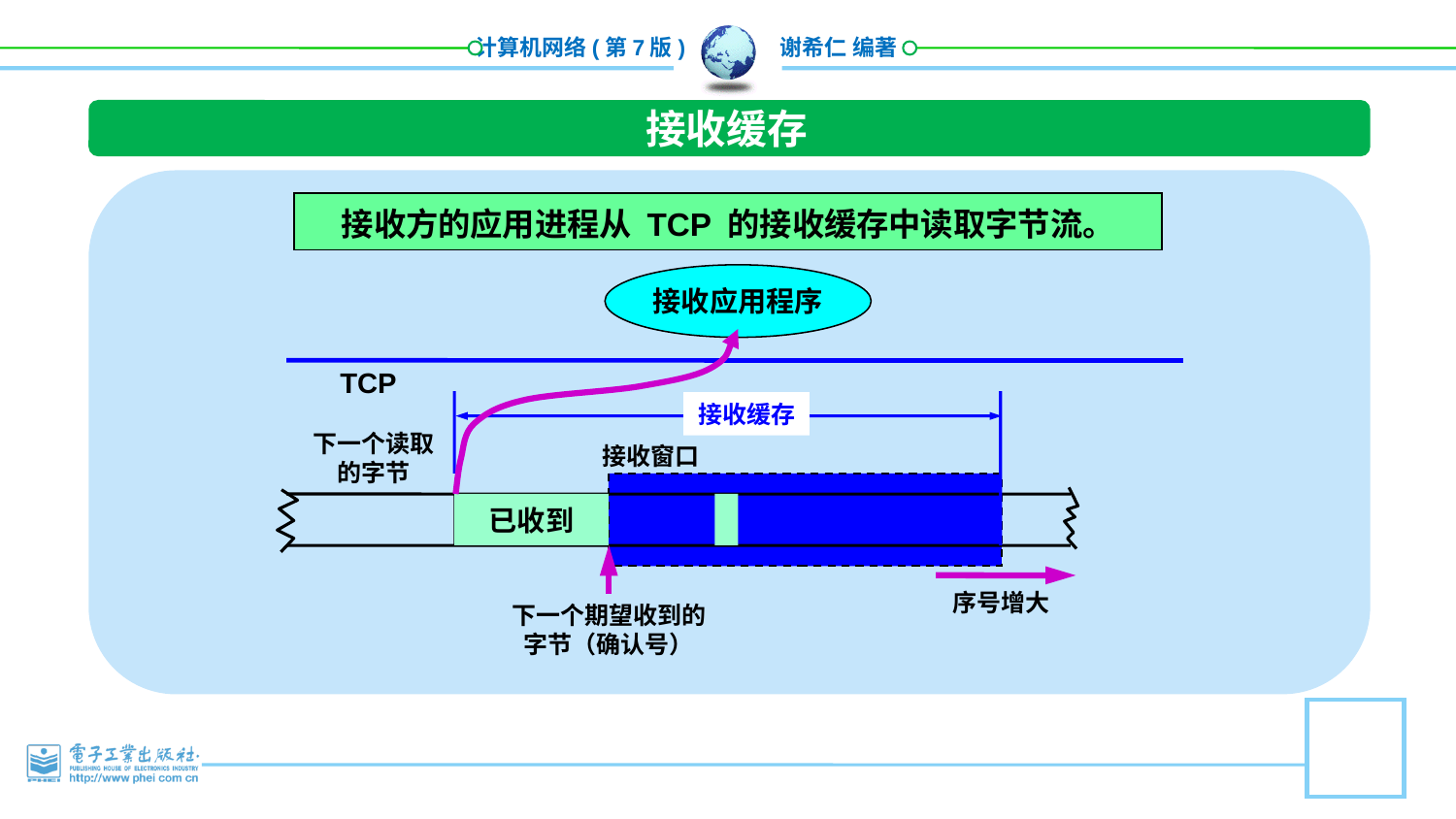

接收缓存

接收方的应用进程从 TCP 的接收缓存中读取字节流。
接收应用程序

TCP

接收缓存

下一个读取
的字节
接收窗口

已收到

序号增大
下一个期望收到的
字节（确认号）